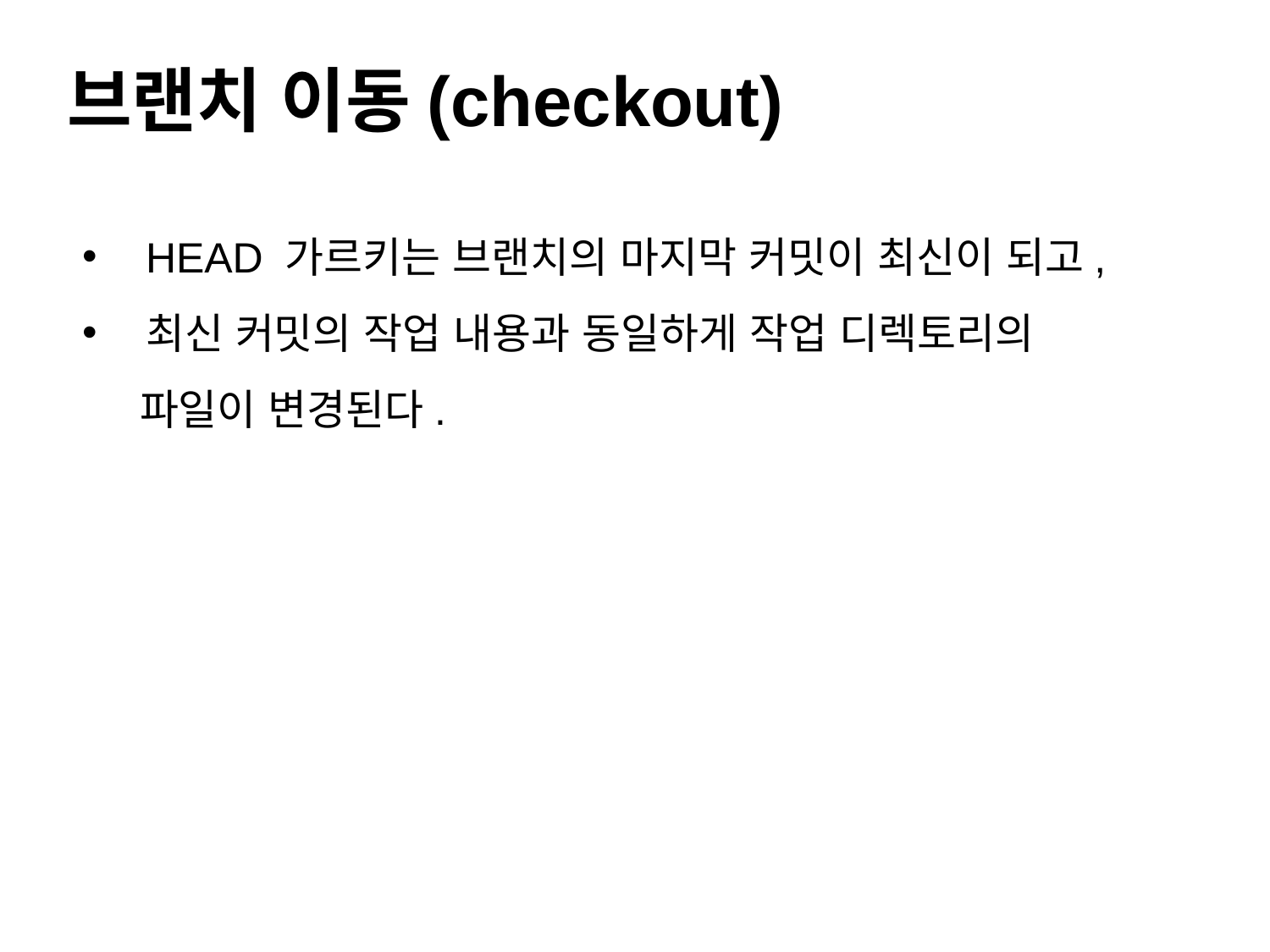

#
브랜치 이동(checkout)
HEAD 가르키는 브랜치의 마지막 커밋이 최신이 되고,
최신 커밋의 작업 내용과 동일하게 작업 디렉토리의
    파일이 변경된다.